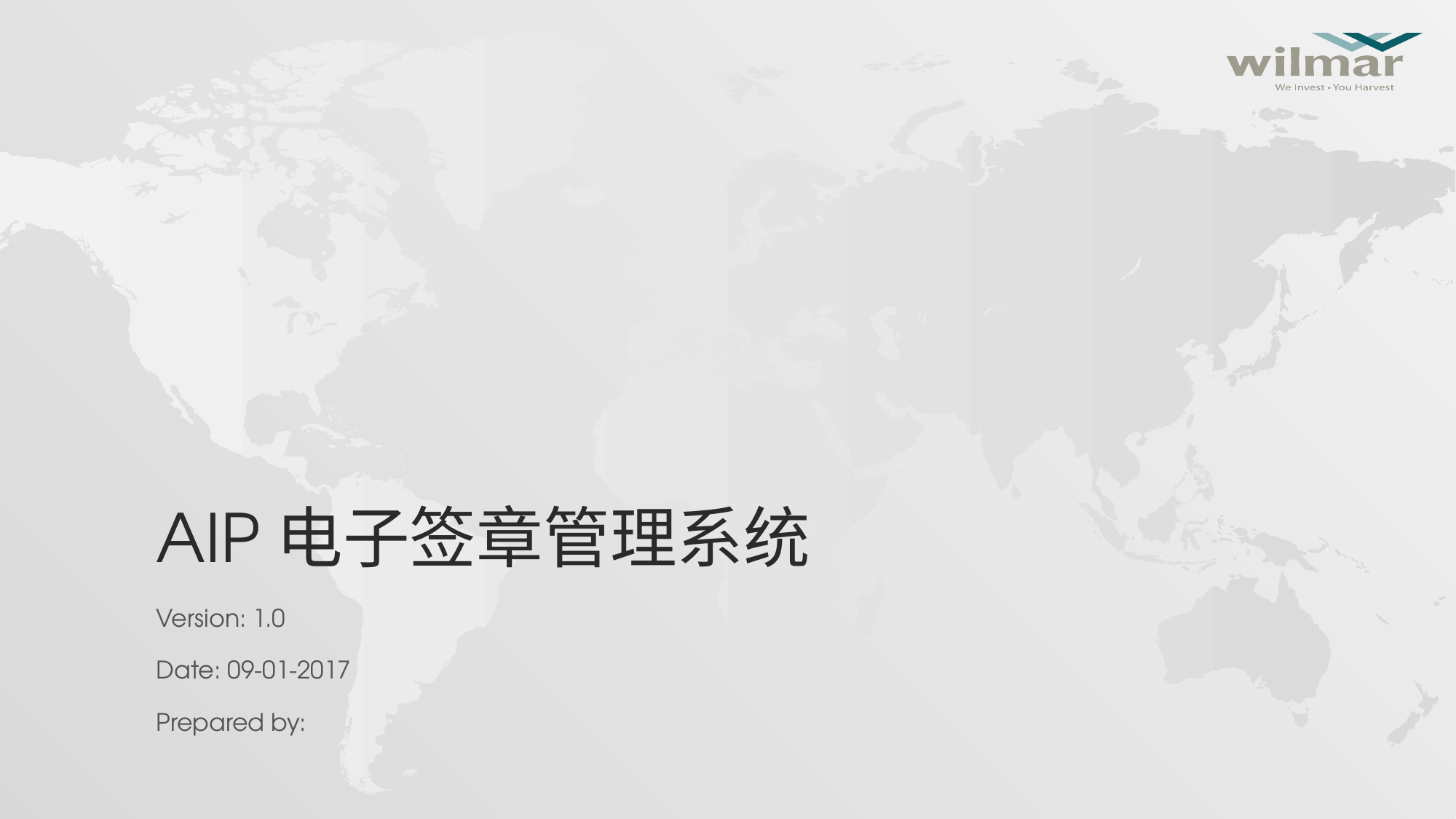

# AIP电子签章管理系统
Version: 1.0

Date: 09-01-2017

Prepared by: